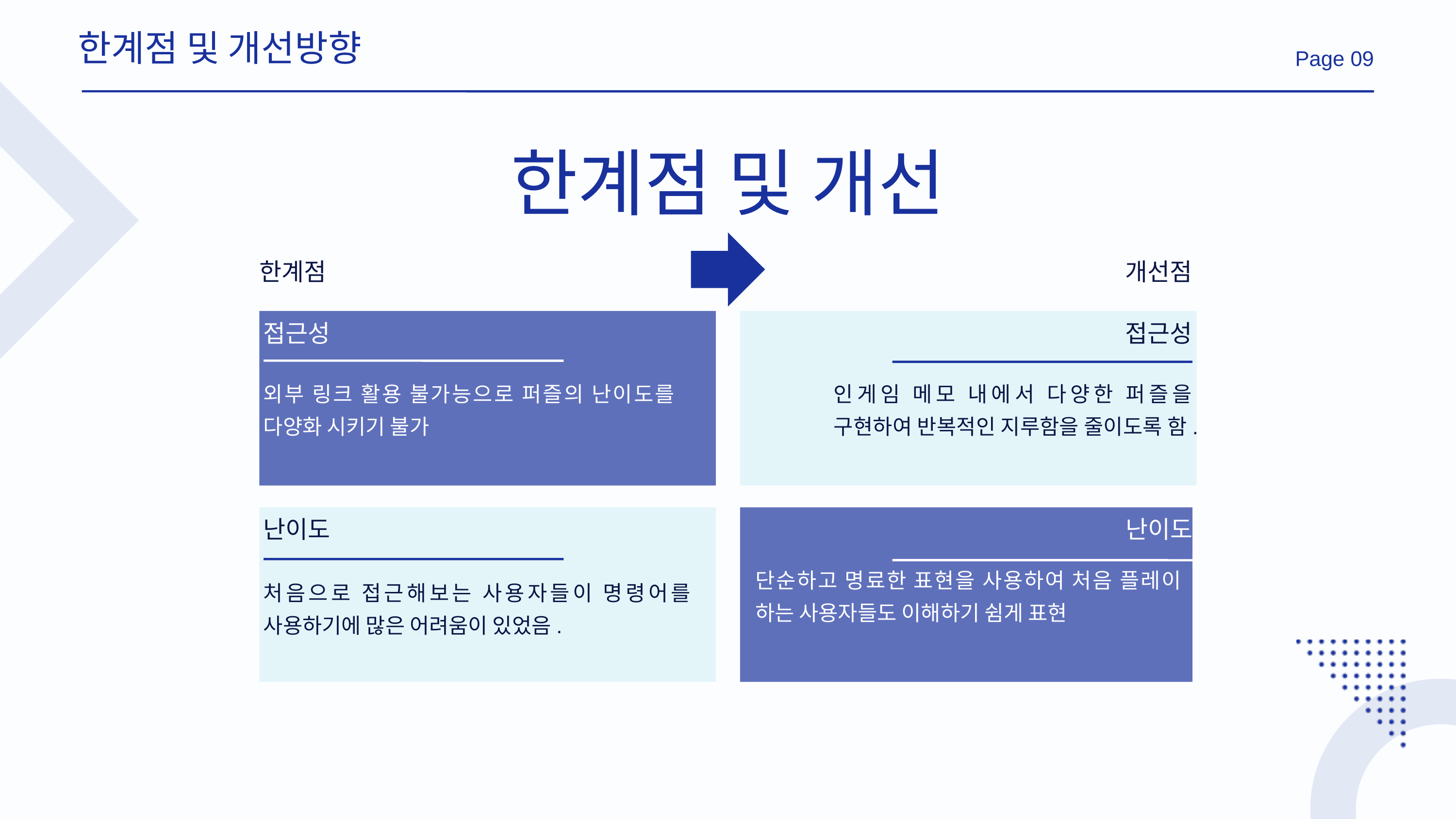

한계점 및 개선방향
Page 09

한계점 및 개선

한계점
개선점
접근성
접근성

외부 링크 활용 불가능으로 퍼즐의 난이도를 다양화 시키기 불가
인게임 메모 내에서 다양한 퍼즐을 구현하여 반복적인 지루함을 줄이도록 함.
난이도
난이도

단순하고 명료한 표현을 사용하여 처음 플레이 하는 사용자들도 이해하기 쉼게 표현
처음으로 접근해보는 사용자들이 명령어를 사용하기에 많은 어려움이 있었음.